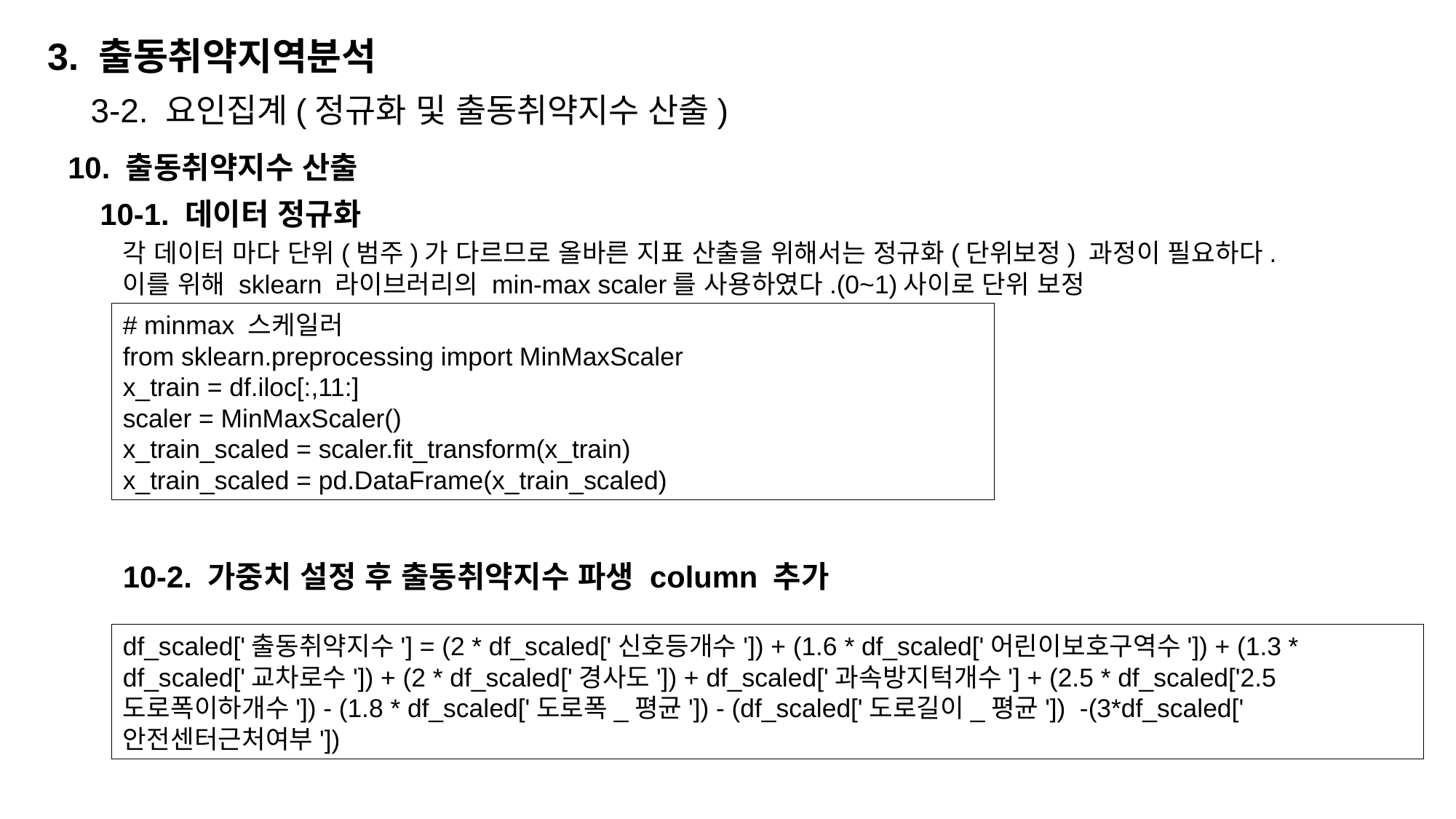

3. 출동취약지역분석
3-2. 요인집계(정규화 및 출동취약지수 산출)
10. 출동취약지수 산출
10-1. 데이터 정규화
각 데이터 마다 단위(범주)가 다르므로 올바른 지표 산출을 위해서는 정규화(단위보정) 과정이 필요하다.
이를 위해 sklearn 라이브러리의 min-max scaler를 사용하였다.(0~1)사이로 단위 보정
# minmax 스케일러
from sklearn.preprocessing import MinMaxScaler
x_train = df.iloc[:,11:]
scaler = MinMaxScaler()
x_train_scaled = scaler.fit_transform(x_train)
x_train_scaled = pd.DataFrame(x_train_scaled)
10-2. 가중치 설정 후 출동취약지수 파생 column 추가
df_scaled['출동취약지수'] = (2 * df_scaled['신호등개수']) + (1.6 * df_scaled['어린이보호구역수']) + (1.3 * df_scaled['교차로수']) + (2 * df_scaled['경사도']) + df_scaled['과속방지턱개수'] + (2.5 * df_scaled['2.5도로폭이하개수']) - (1.8 * df_scaled['도로폭_평균']) - (df_scaled['도로길이_평균'])  -(3*df_scaled['안전센터근처여부'])